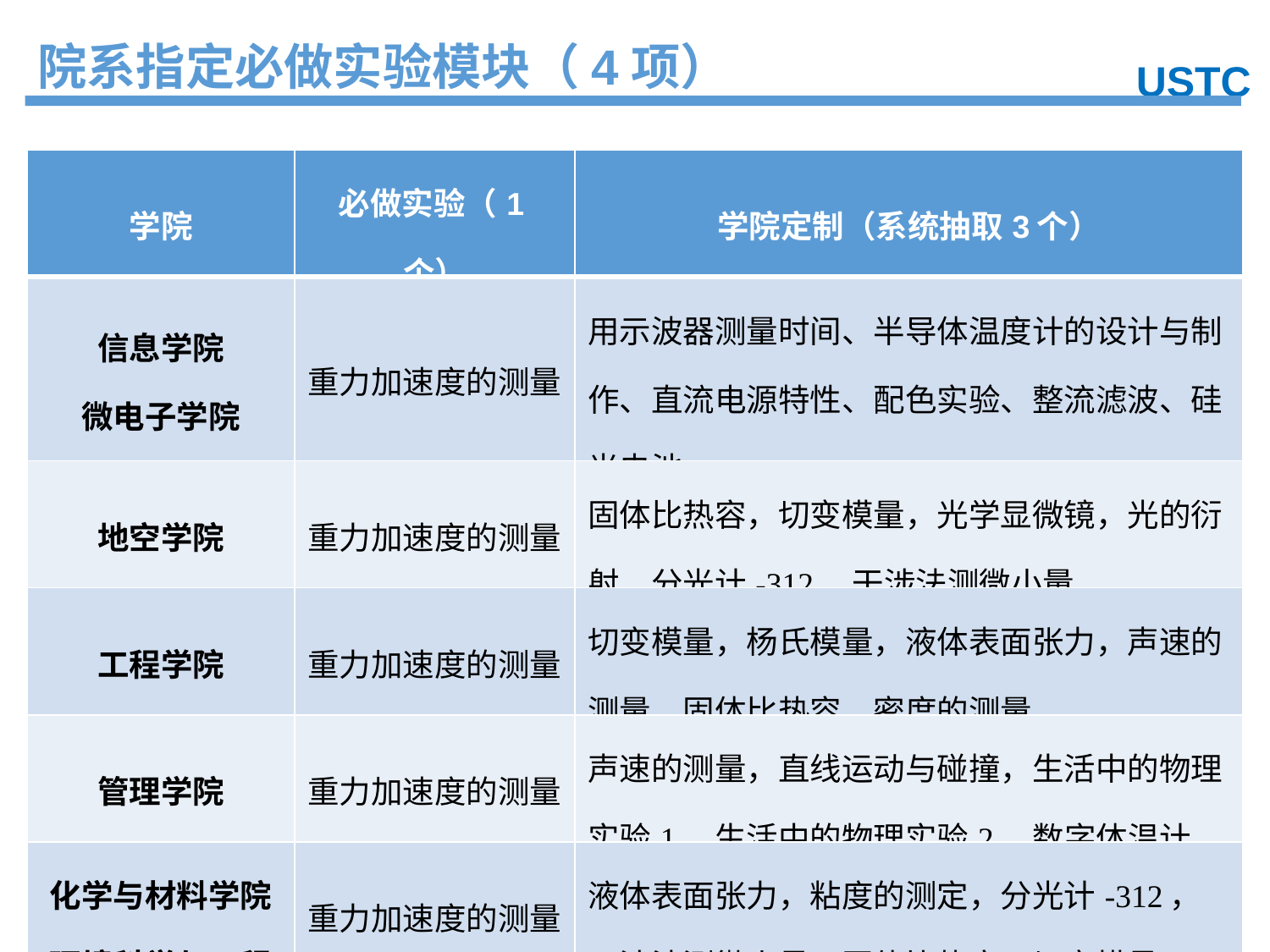

院系指定必做实验模块（4项）
USTC

| 学院 | 必做实验（1个） | 学院定制（系统抽取3个） |
| --- | --- | --- |
| 信息学院 微电子学院 | 重力加速度的测量 | 用示波器测量时间、半导体温度计的设计与制作、直流电源特性、配色实验、整流滤波、硅光电池 |
| 地空学院 | 重力加速度的测量 | 固体比热容，切变模量，光学显微镜，光的衍射、分光计-312，干涉法测微小量 |
| 工程学院 | 重力加速度的测量 | 切变模量，杨氏模量，液体表面张力，声速的测量、固体比热容、密度的测量 |
| 管理学院 | 重力加速度的测量 | 声速的测量，直线运动与碰撞，生活中的物理实验1，生活中的物理实验2，数字体温计 |
| 化学与材料学院 环境科学与工程 | 重力加速度的测量 | 液体表面张力，粘度的测定，分光计-312，干涉法测微小量、固体比热容、切变模量 |